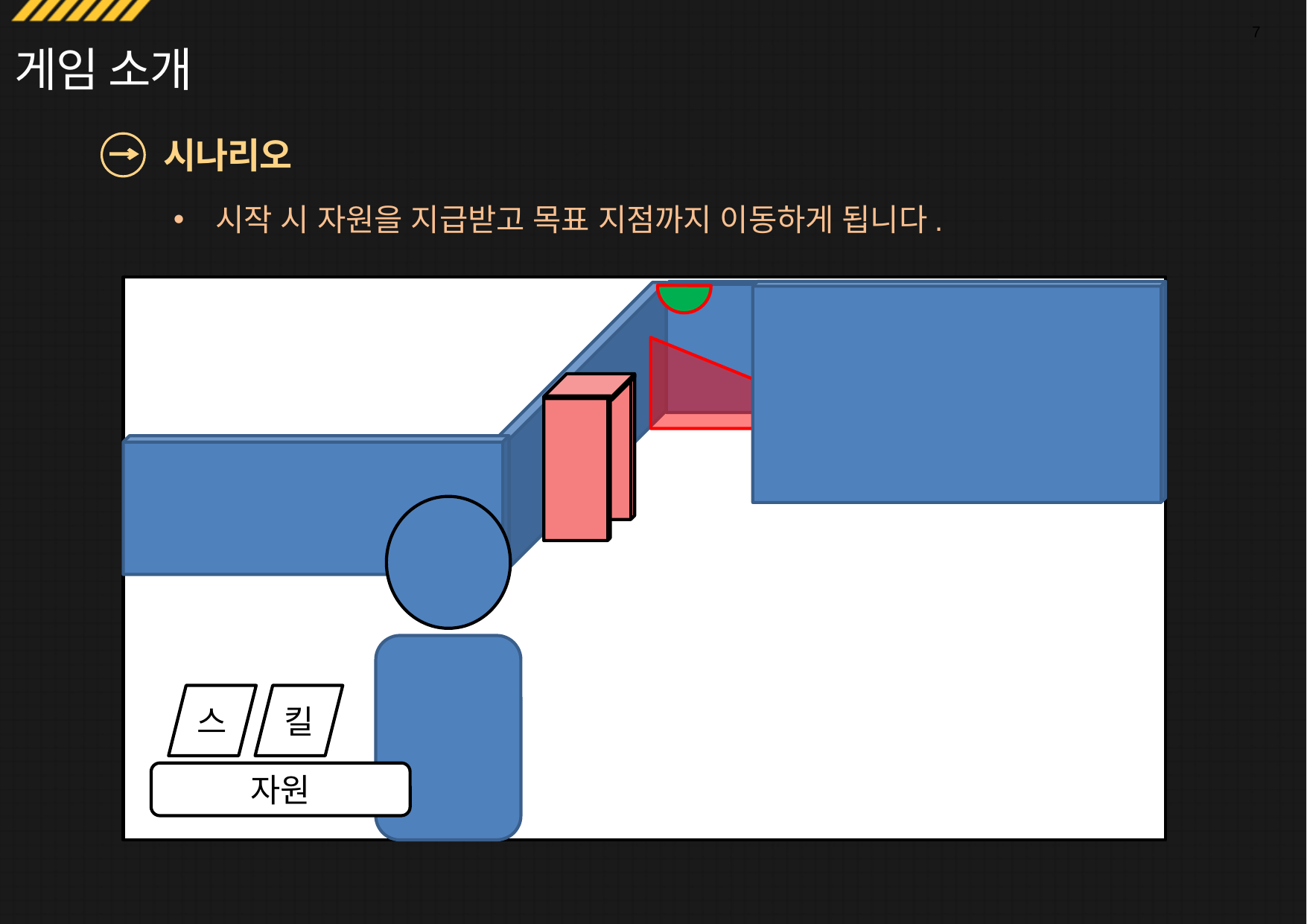

7
게임 소개
시나리오

시작 시 자원을 지급받고 목표 지점까지 이동하게 됩니다.

스
킬
자원